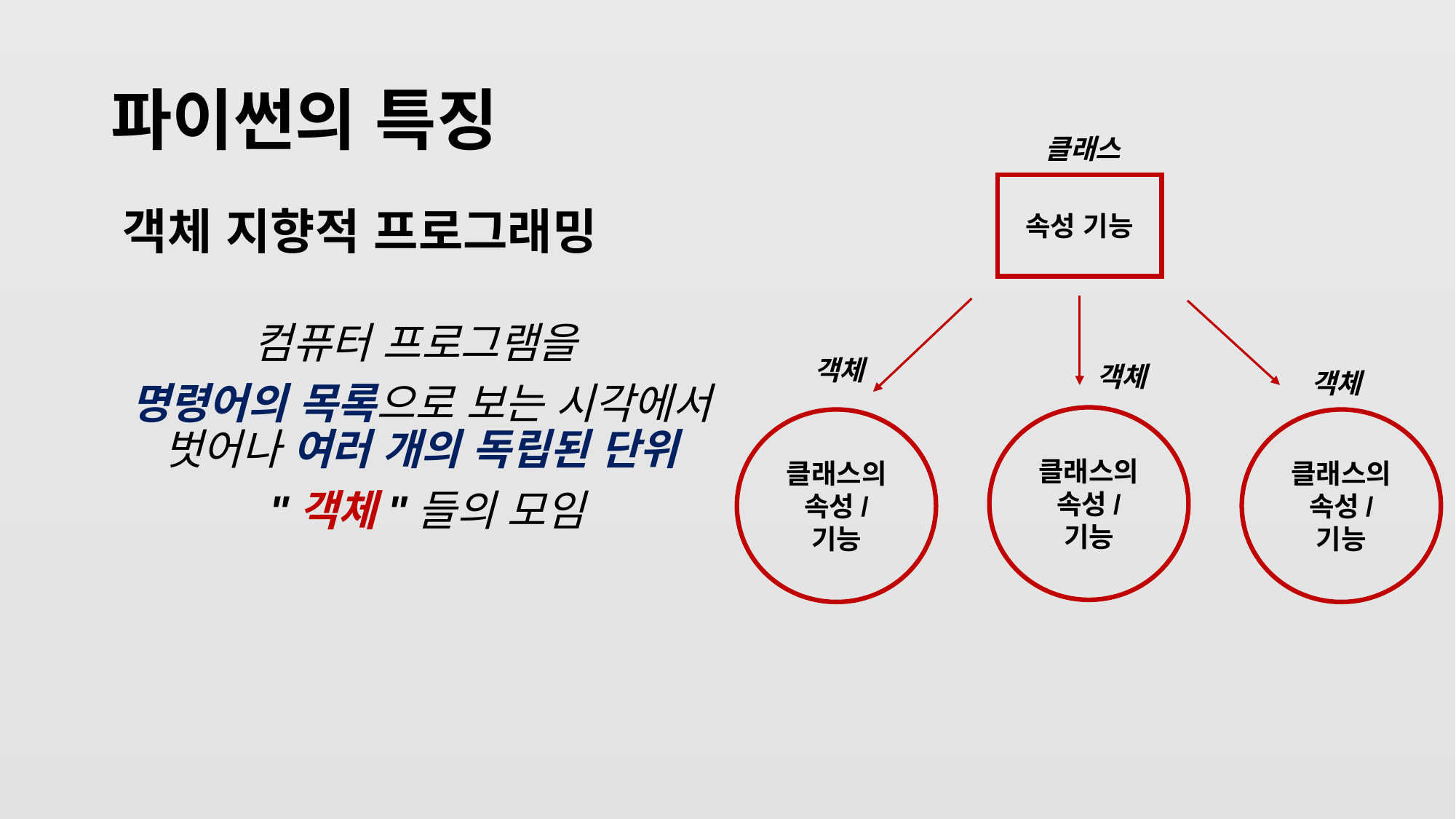

# 파이썬의 특징
클래스
속성 기능
객체 지향적 프로그래밍

컴퓨터 프로그램을
명령어의 목록으로 보는 시각에서 벗어나 여러 개의 독립된 단위
 "객체"들의 모임
객체
객체
객체
클래스의 속성/ 기능
클래스의 속성/ 기능
클래스의 속성/ 기능